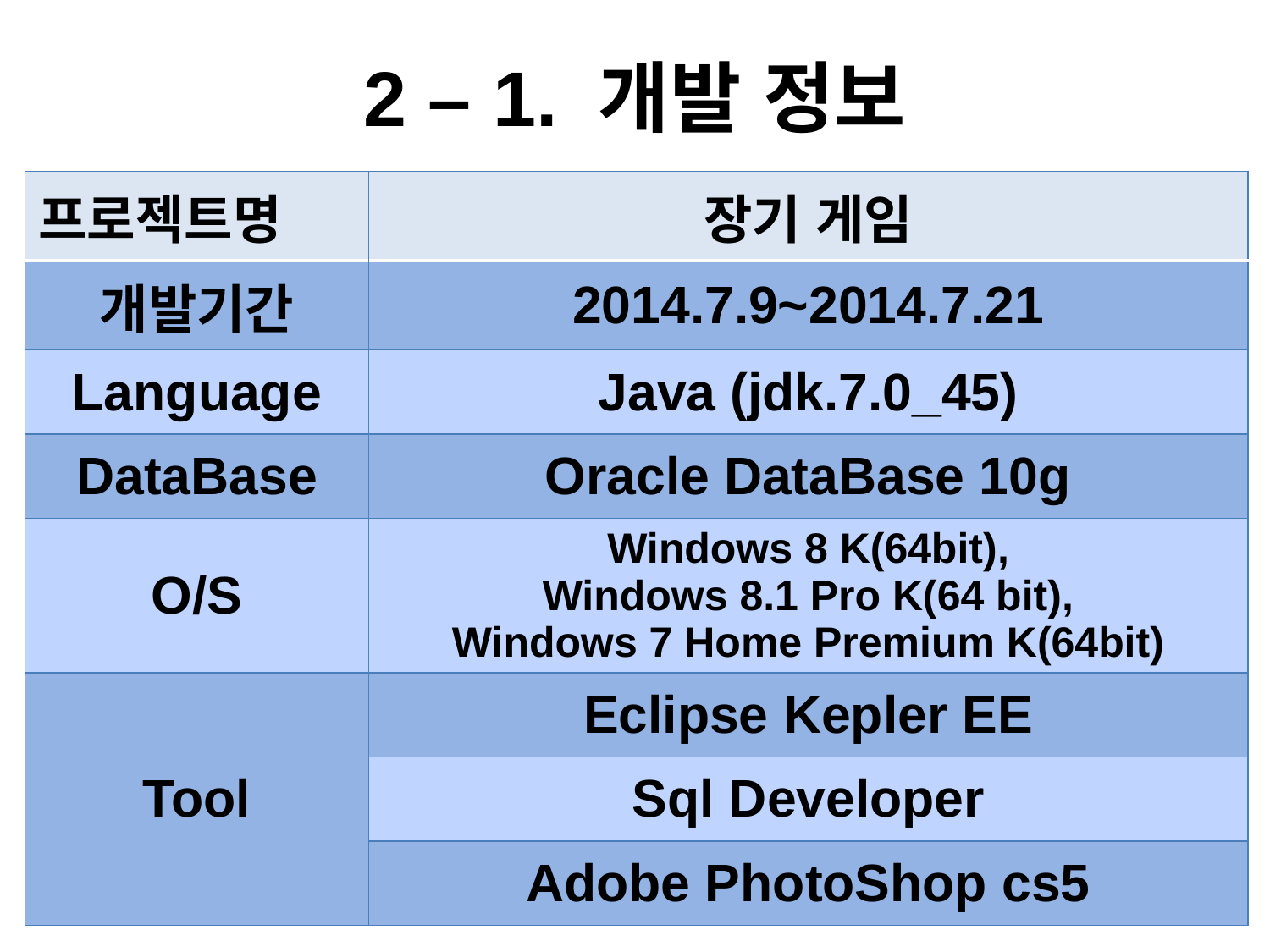

# 2 – 1. 개발 정보
| 프로젝트명 | 장기 게임 |
| --- | --- |
| 개발기간 | 2014.7.9~2014.7.21 |
| Language | Java (jdk.7.0\_45) |
| DataBase | Oracle DataBase 10g |
| O/S | Windows 8 K(64bit), Windows 8.1 Pro K(64 bit), Windows 7 Home Premium K(64bit) |
| Tool | Eclipse Kepler EE |
|  | Sql Developer |
|  | Adobe PhotoShop cs5 |